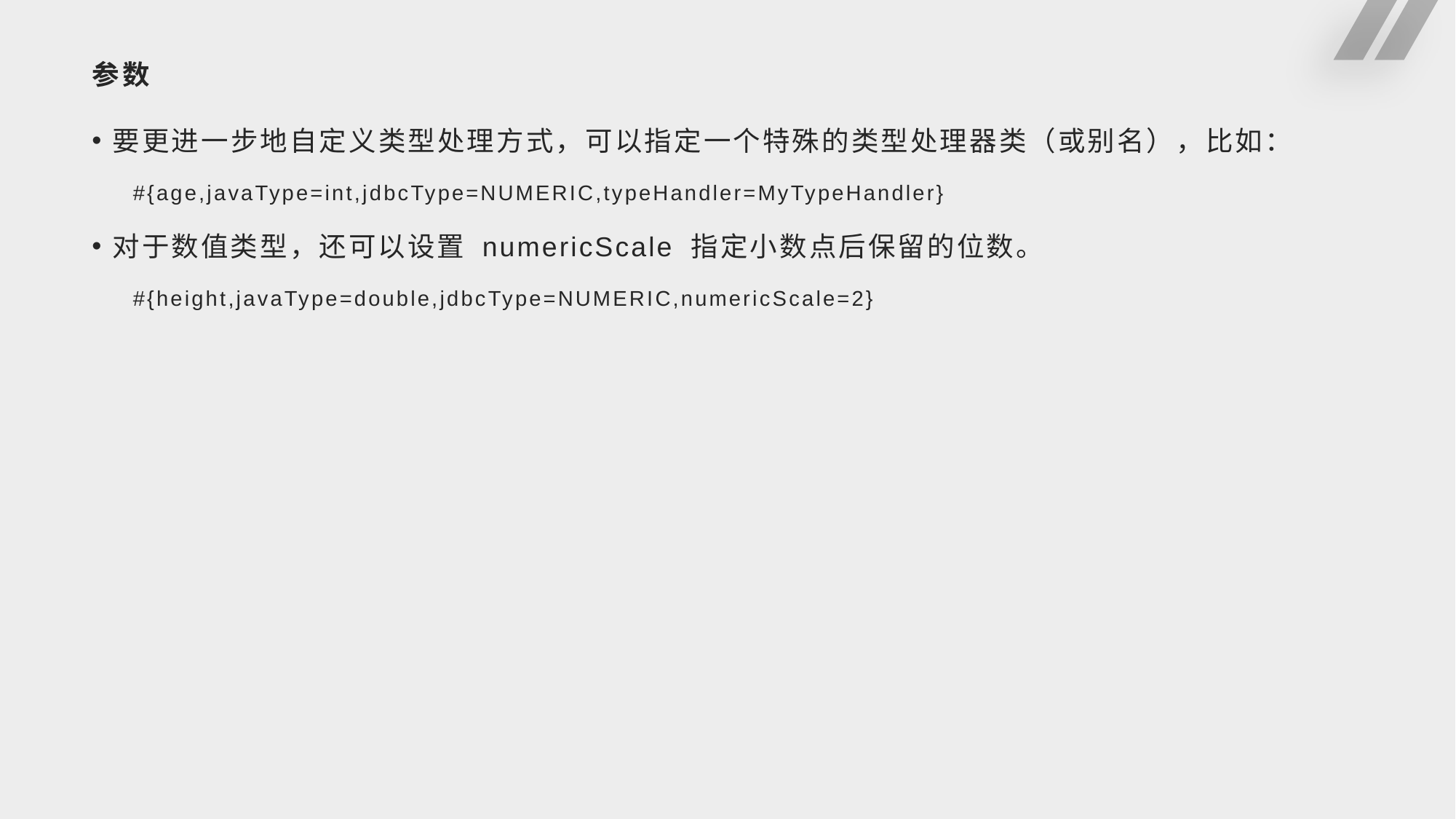

# 参数
要更进一步地自定义类型处理方式，可以指定一个特殊的类型处理器类（或别名），比如：
#{age,javaType=int,jdbcType=NUMERIC,typeHandler=MyTypeHandler}
对于数值类型，还可以设置 numericScale 指定小数点后保留的位数。
#{height,javaType=double,jdbcType=NUMERIC,numericScale=2}